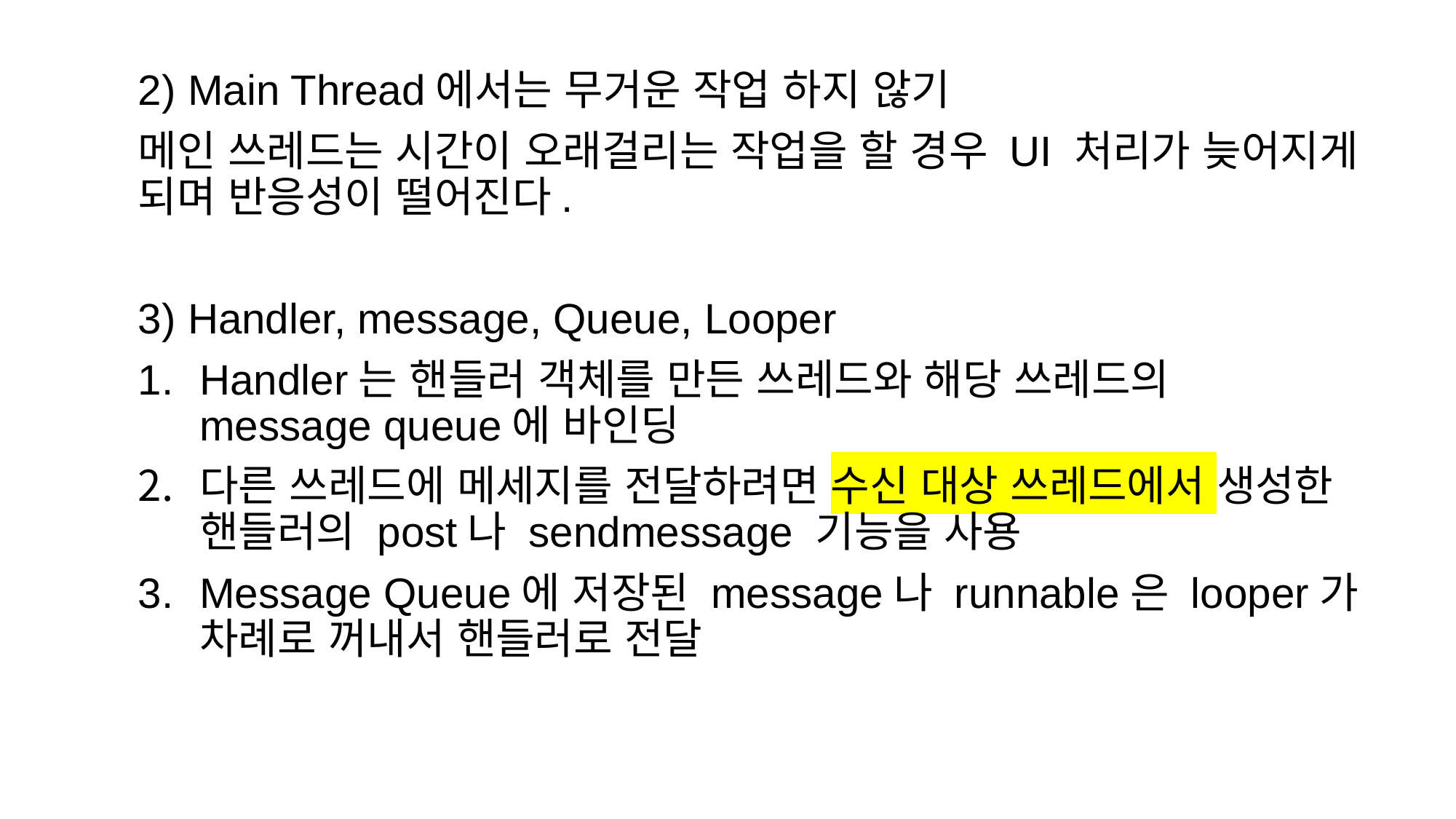

2) Main Thread에서는 무거운 작업 하지 않기
메인 쓰레드는 시간이 오래걸리는 작업을 할 경우 UI 처리가 늦어지게 되며 반응성이 떨어진다.

3) Handler, message, Queue, Looper
Handler는 핸들러 객체를 만든 쓰레드와 해당 쓰레드의 message queue에 바인딩
다른 쓰레드에 메세지를 전달하려면 수신 대상 쓰레드에서 생성한 핸들러의 post나 sendmessage 기능을 사용
Message Queue에 저장된 message나 runnable은 looper가 차례로 꺼내서 핸들러로 전달